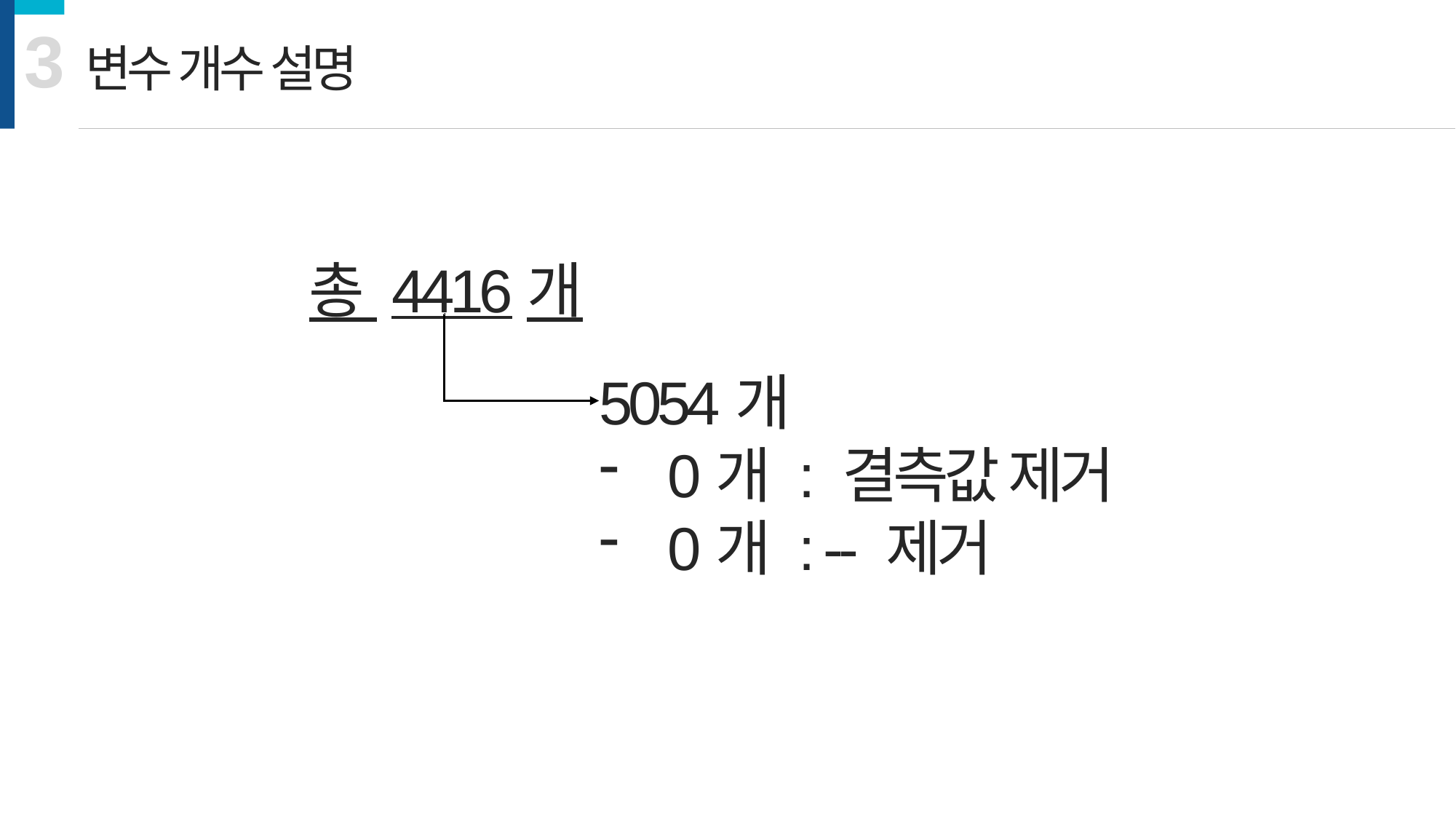

3
변수 개수 설명
총 4416개
5054개
0개 : 결측값 제거
0개 : -- 제거